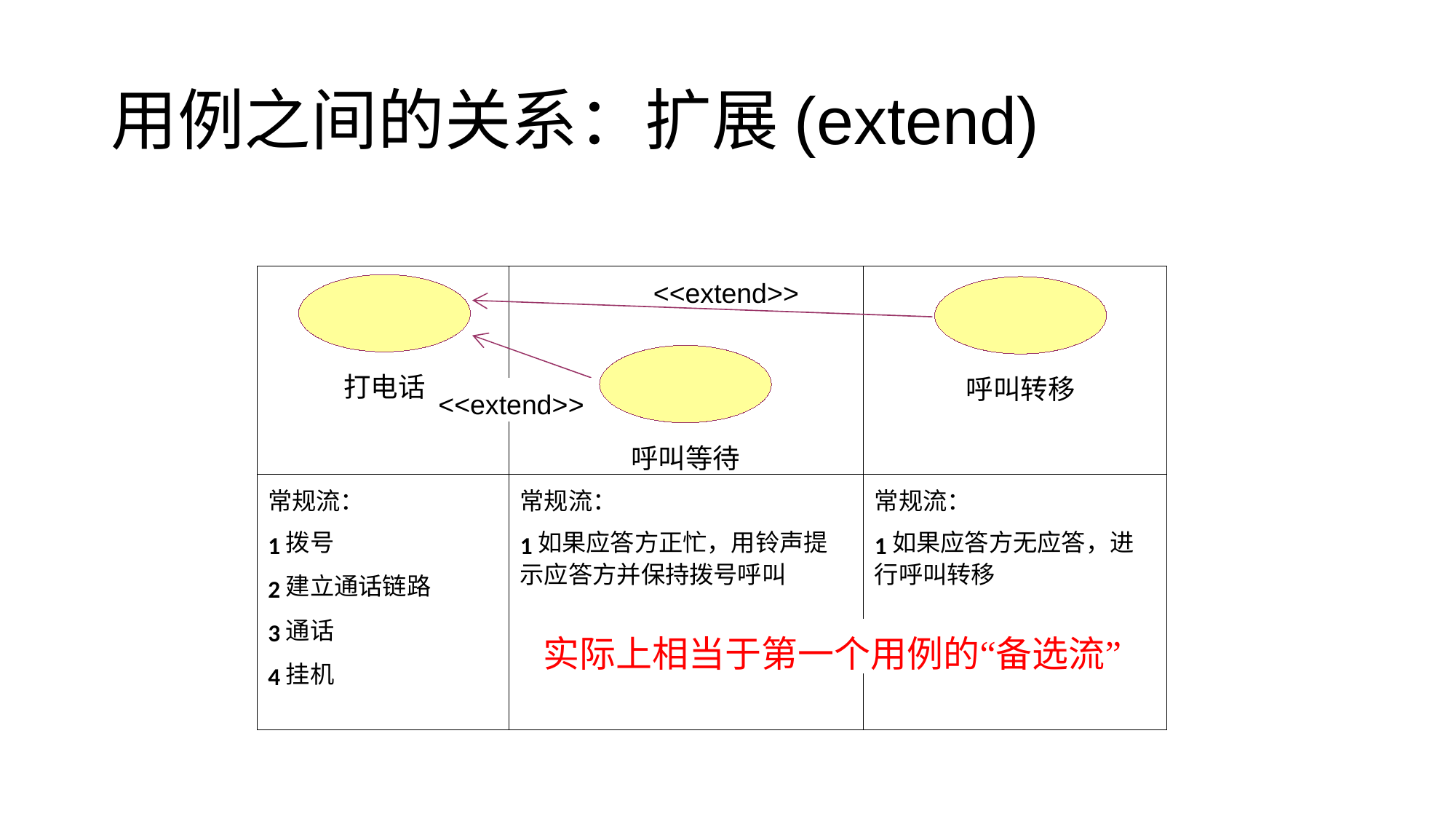

# 用例之间的关系：扩展(extend)

<<
extend
>>

打电话
呼叫转移

<<
extend
>>
呼叫等待

常规流：
常规流：
常规流：
如果应答方无应答，进
如果应答方正忙，用铃声提
拨号
1

1

1

行呼叫转移
示应答方并保持拨号呼叫
建立通话链路
2

通话
3

“
”
实际上相当于第一个用例的
备选流
挂机
4